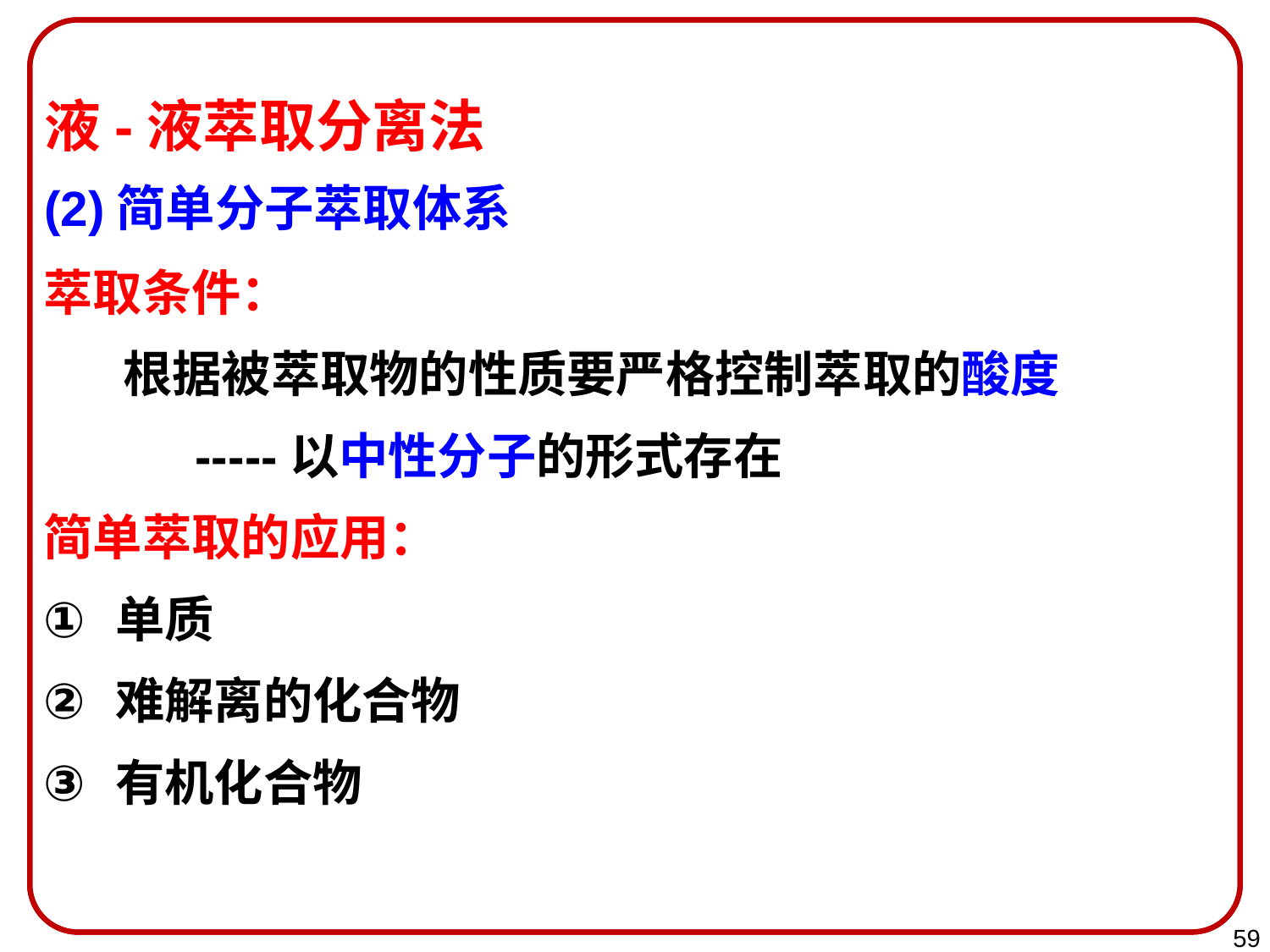

液-液萃取分离法
(2)简单分子萃取体系
萃取条件：
      根据被萃取物的性质要严格控制萃取的酸度
           -----以中性分子的形式存在
简单萃取的应用：
单质
难解离的化合物
有机化合物
59